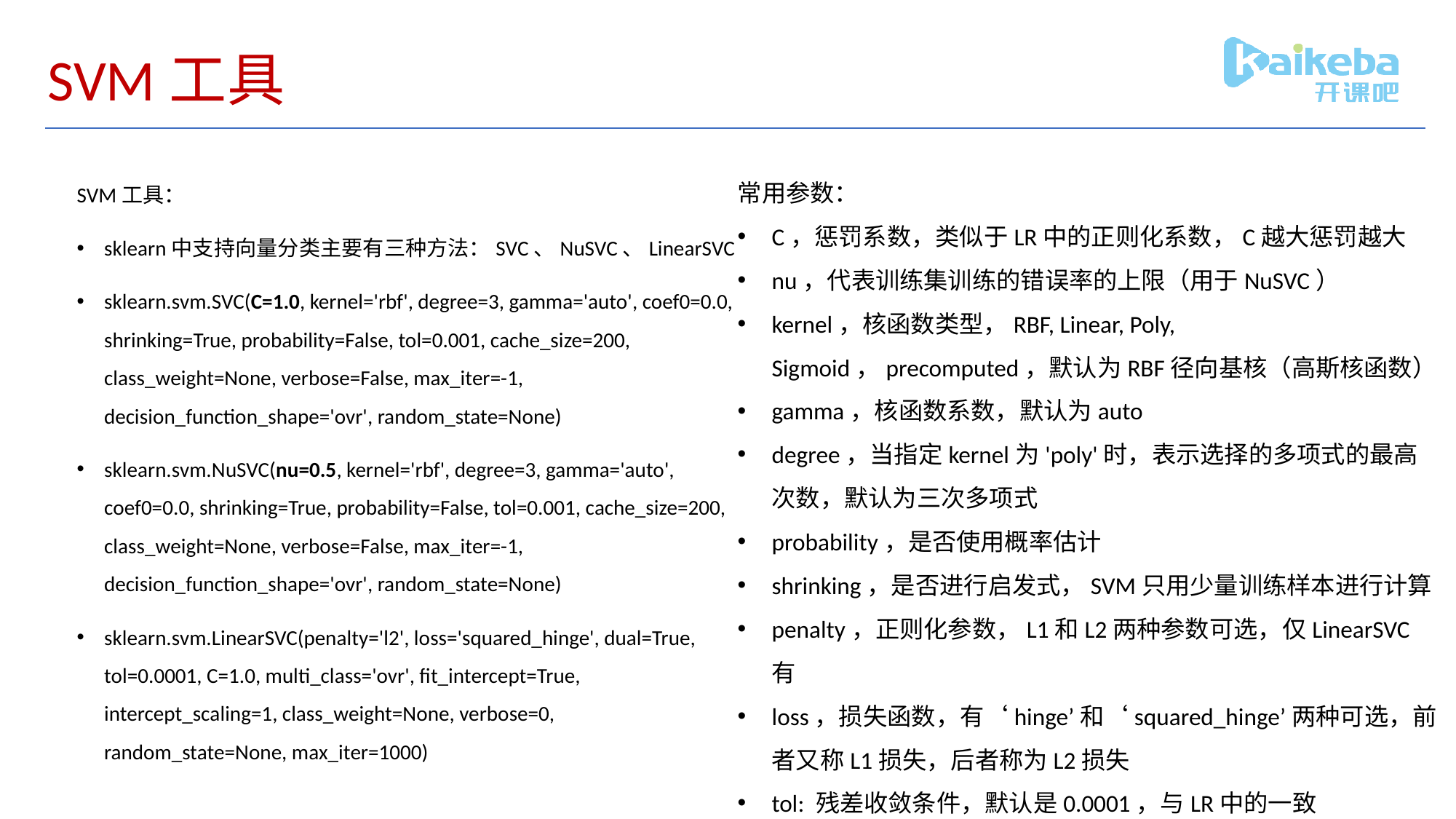

# SVM工具
常用参数：
C，惩罚系数，类似于LR中的正则化系数，C越大惩罚越大
nu，代表训练集训练的错误率的上限（用于NuSVC）
kernel，核函数类型，RBF, Linear, Poly, Sigmoid，precomputed，默认为RBF径向基核（高斯核函数）
gamma，核函数系数，默认为auto
degree，当指定kernel为'poly'时，表示选择的多项式的最高次数，默认为三次多项式
probability，是否使用概率估计
shrinking，是否进行启发式，SVM只用少量训练样本进行计算
penalty，正则化参数，L1和L2两种参数可选，仅LinearSVC有
loss，损失函数，有‘hinge’和‘squared_hinge’两种可选，前者又称L1损失，后者称为L2损失
tol: 残差收敛条件，默认是0.0001，与LR中的一致
SVM工具：
sklearn中支持向量分类主要有三种方法：SVC、NuSVC、LinearSVC
sklearn.svm.SVC(C=1.0, kernel='rbf', degree=3, gamma='auto', coef0=0.0, shrinking=True, probability=False, tol=0.001, cache_size=200, class_weight=None, verbose=False, max_iter=-1, decision_function_shape='ovr', random_state=None)
sklearn.svm.NuSVC(nu=0.5, kernel='rbf', degree=3, gamma='auto', coef0=0.0, shrinking=True, probability=False, tol=0.001, cache_size=200, class_weight=None, verbose=False, max_iter=-1, decision_function_shape='ovr', random_state=None)
sklearn.svm.LinearSVC(penalty='l2', loss='squared_hinge', dual=True, tol=0.0001, C=1.0, multi_class='ovr', fit_intercept=True, intercept_scaling=1, class_weight=None, verbose=0, random_state=None, max_iter=1000)